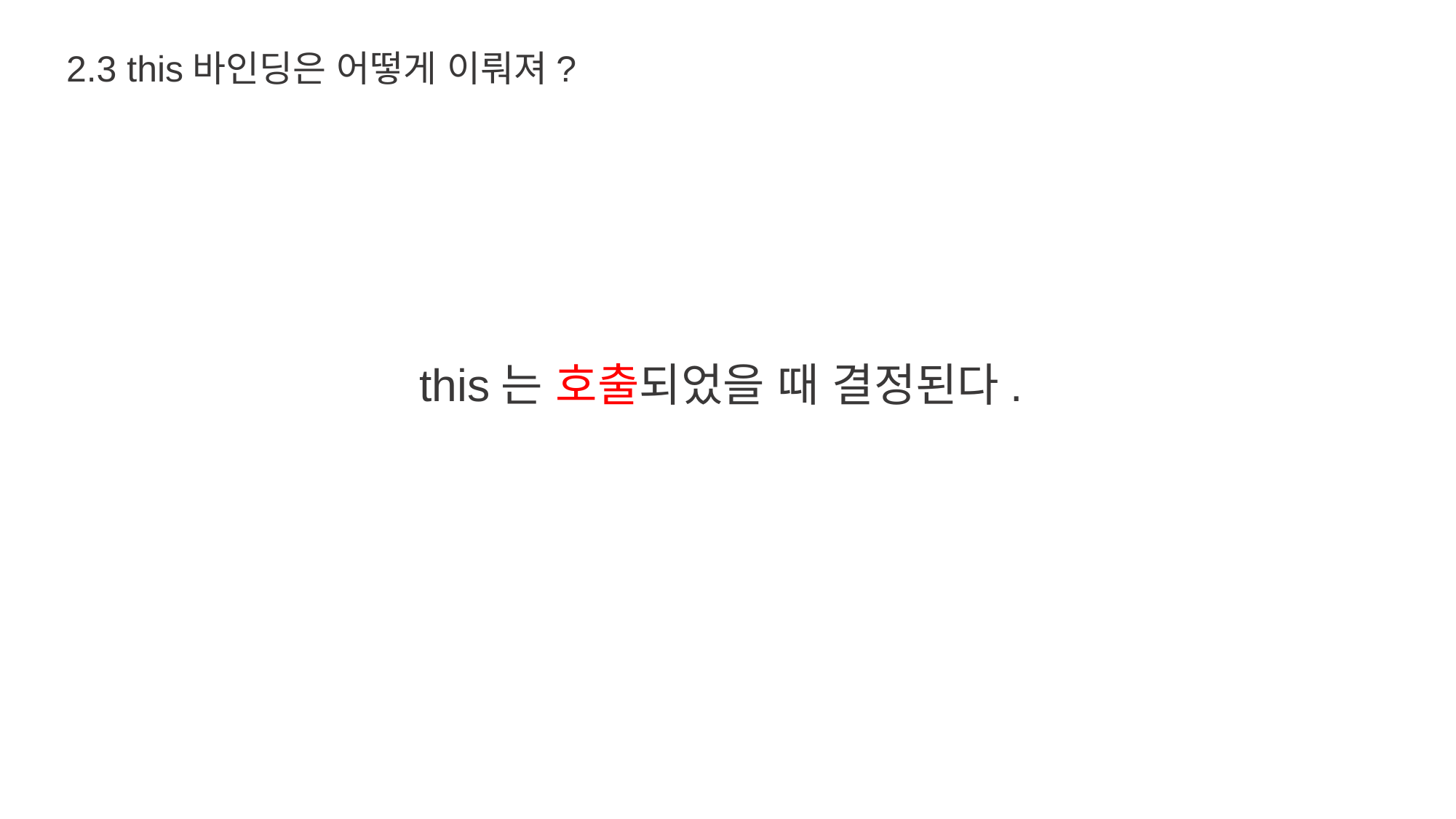

2.3 this바인딩은 어떻게 이뤄져?
this는 호출되었을 때 결정된다.